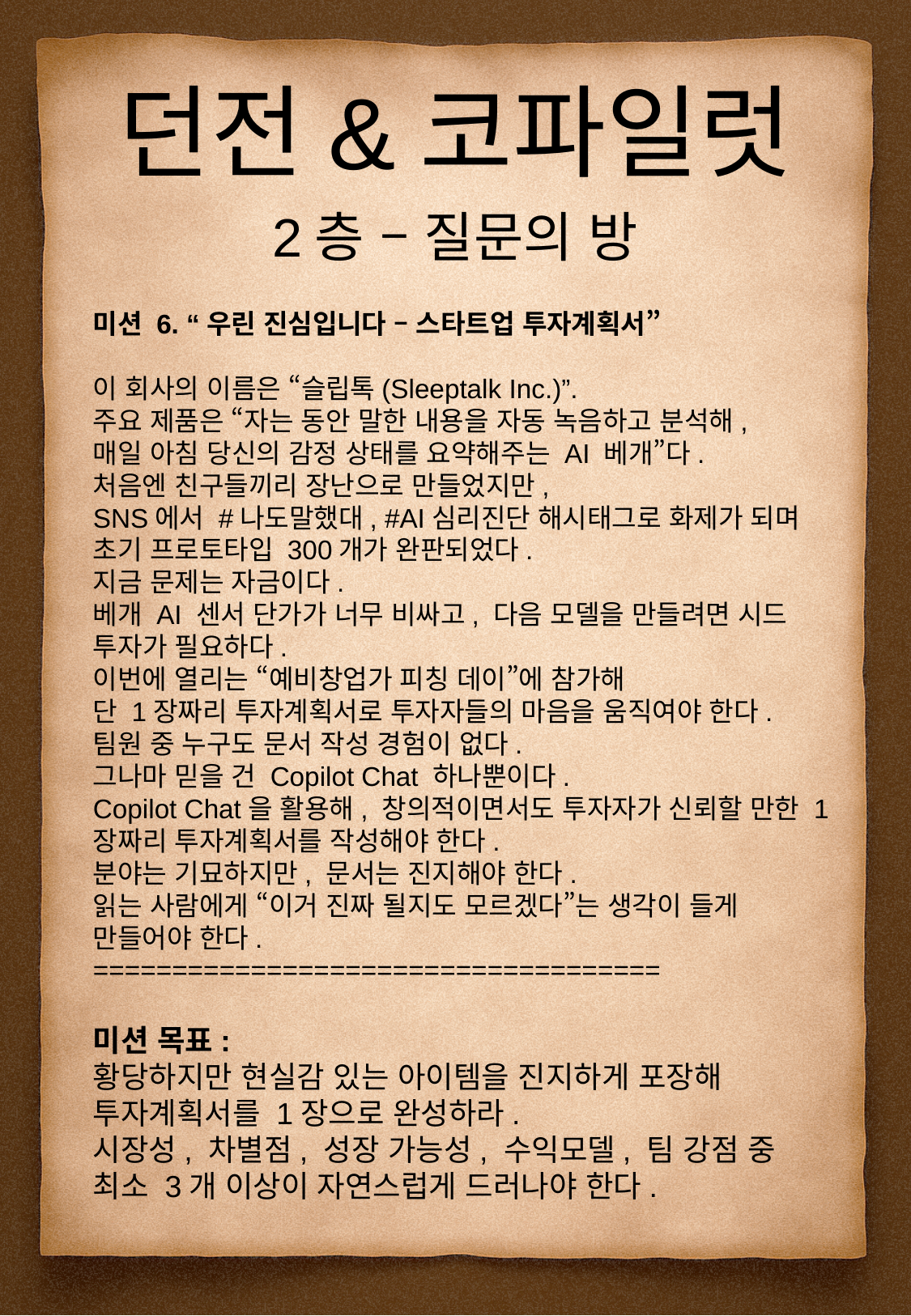

던전&코파일럿
2층 – 질문의 방
미션 6. “우린 진심입니다 – 스타트업 투자계획서”

이 회사의 이름은 “슬립톡(Sleeptalk Inc.)”.
주요 제품은 “자는 동안 말한 내용을 자동 녹음하고 분석해,
매일 아침 당신의 감정 상태를 요약해주는 AI 베개”다.
처음엔 친구들끼리 장난으로 만들었지만,
SNS에서 #나도말했대, #AI심리진단 해시태그로 화제가 되며 초기 프로토타입 300개가 완판되었다.
지금 문제는 자금이다.
베개 AI 센서 단가가 너무 비싸고, 다음 모델을 만들려면 시드 투자가 필요하다.
이번에 열리는 “예비창업가 피칭 데이”에 참가해
단 1장짜리 투자계획서로 투자자들의 마음을 움직여야 한다.
팀원 중 누구도 문서 작성 경험이 없다.
그나마 믿을 건 Copilot Chat 하나뿐이다.
Copilot Chat을 활용해, 창의적이면서도 투자자가 신뢰할 만한 1장짜리 투자계획서를 작성해야 한다.
분야는 기묘하지만, 문서는 진지해야 한다.
읽는 사람에게 “이거 진짜 될지도 모르겠다”는 생각이 들게 만들어야 한다.
====================================

미션 목표:
황당하지만 현실감 있는 아이템을 진지하게 포장해 투자계획서를 1장으로 완성하라.
시장성, 차별점, 성장 가능성, 수익모델, 팀 강점 중 최소 3개 이상이 자연스럽게 드러나야 한다.